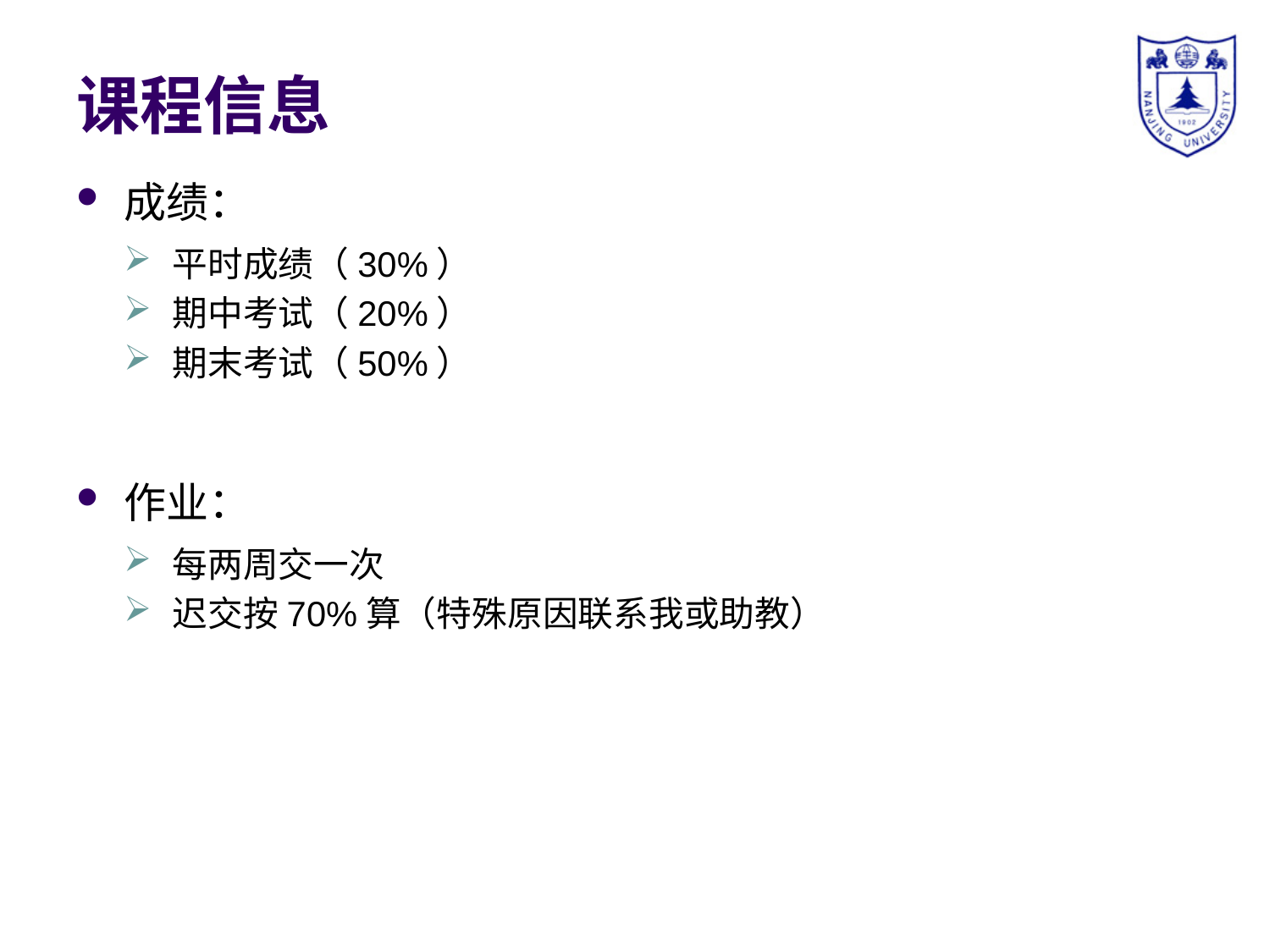

# 课程信息
成绩：
平时成绩（30%）
期中考试（20%）
期末考试（50%）

作业：
每两周交一次
迟交按70%算（特殊原因联系我或助教）

3